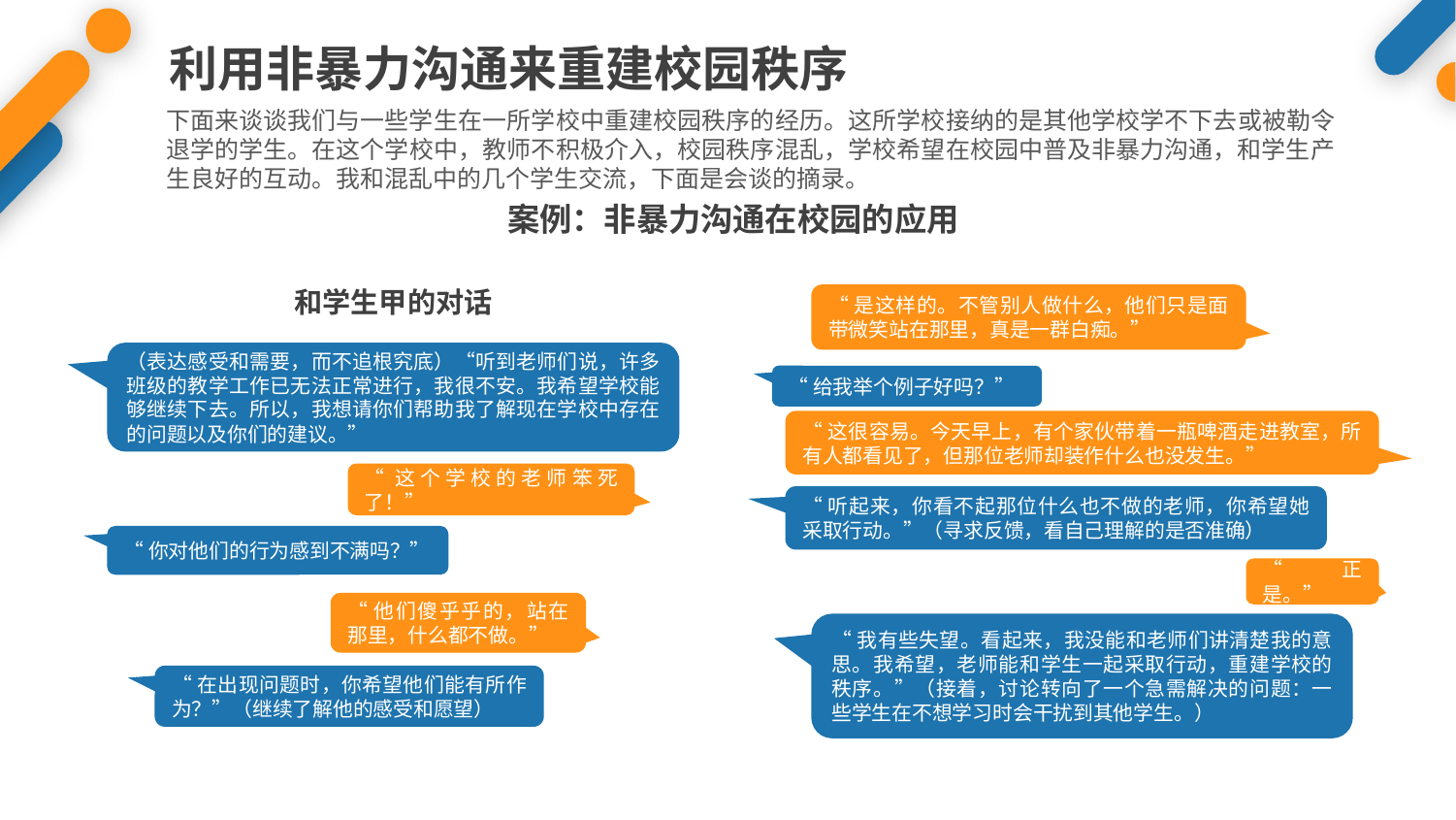

利用非暴力沟通来重建校园秩序
下面来谈谈我们与一些学生在一所学校中重建校园秩序的经历。这所学校接纳的是其他学校学不下去或被勒令退学的学生。在这个学校中，教师不积极介入，校园秩序混乱，学校希望在校园中普及非暴力沟通，和学生产生良好的互动。我和混乱中的几个学生交流，下面是会谈的摘录。
案例：非暴力沟通在校园的应用
和学生甲的对话
“是这样的。不管别人做什么，他们只是面带微笑站在那里，真是一群白痴。”
（表达感受和需要，而不追根究底）“听到老师们说，许多班级的教学工作已无法正常进行，我很不安。我希望学校能够继续下去。所以，我想请你们帮助我了解现在学校中存在的问题以及你们的建议。”
“给我举个例子好吗？”
“这很容易。今天早上，有个家伙带着一瓶啤酒走进教室，所有人都看见了，但那位老师却装作什么也没发生。”
“这个学校的老师笨死了！”
“听起来，你看不起那位什么也不做的老师，你希望她采取行动。”（寻求反馈，看自己理解的是否准确）
“你对他们的行为感到不满吗？”
“正是。”
“他们傻乎乎的，站在那里，什么都不做。”
“我有些失望。看起来，我没能和老师们讲清楚我的意思。我希望，老师能和学生一起采取行动，重建学校的秩序。”（接着，讨论转向了一个急需解决的问题：一些学生在不想学习时会干扰到其他学生。）
“在出现问题时，你希望他们能有所作为？”（继续了解他的感受和愿望）